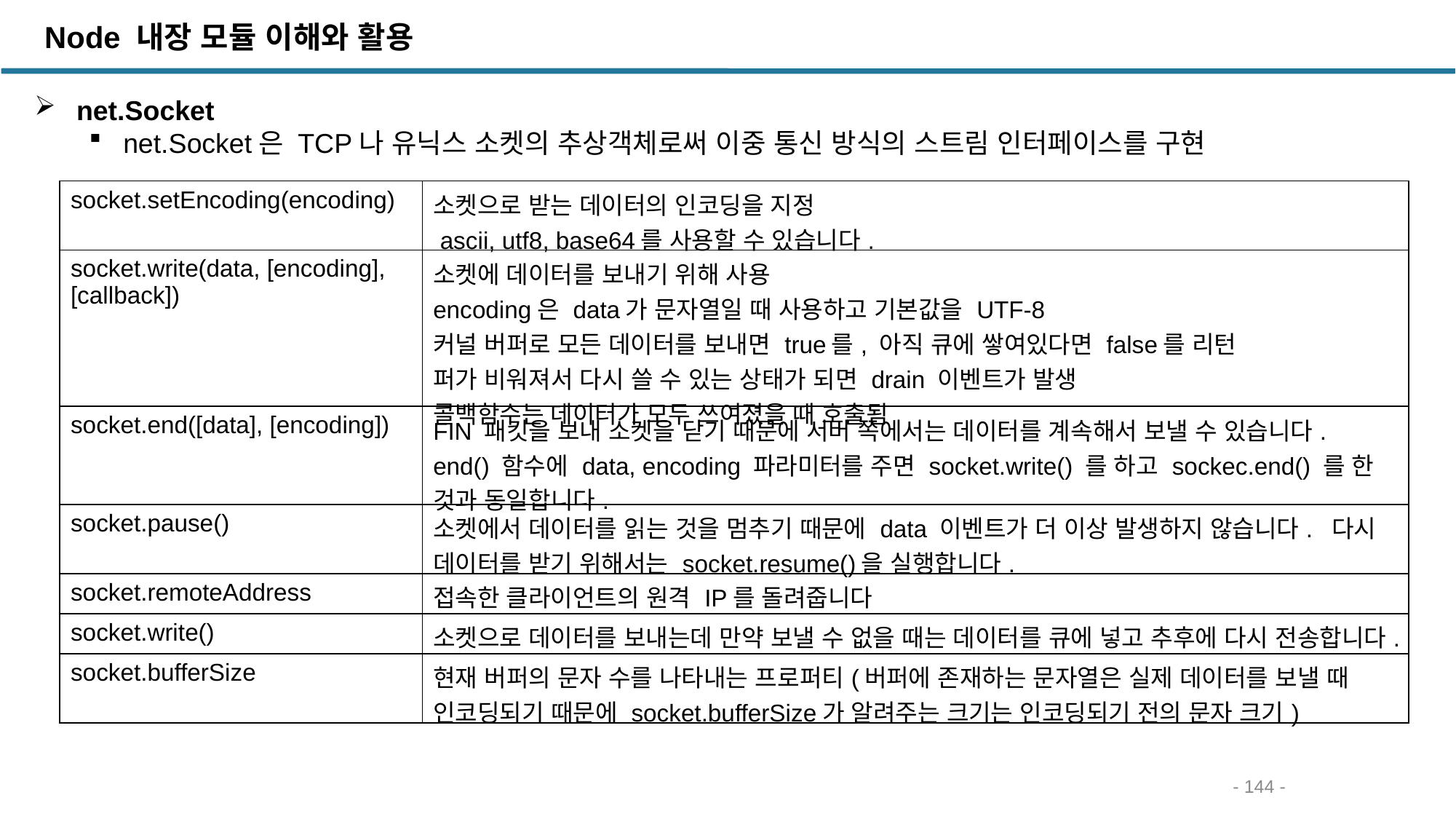

Node 내장 모듈 이해와 활용
 net.Socket
net.Socket은 TCP나 유닉스 소켓의 추상객체로써 이중 통신 방식의 스트림 인터페이스를 구현
| socket.setEncoding(encoding) | 소켓으로 받는 데이터의 인코딩을 지정 ascii, utf8, base64를 사용할 수 있습니다. |
| --- | --- |
| socket.write(data, [encoding], [callback]) | 소켓에 데이터를 보내기 위해 사용 encoding은 data가 문자열일 때 사용하고 기본값을 UTF-8 커널 버퍼로 모든 데이터를 보내면 true를, 아직 큐에 쌓여있다면 false를 리턴 퍼가 비워져서 다시 쓸 수 있는 상태가 되면 drain 이벤트가 발생 콜백함수는 데이터가 모두 쓰여졌을 때 호출됨 |
| socket.end([data], [encoding]) | FIN 패킷을 보내 소켓을 닫기 때문에 서버 쪽에서는 데이터를 계속해서 보낼 수 있습니다. end() 함수에 data, encoding 파라미터를 주면 socket.write() 를 하고 sockec.end() 를 한 것과 동일합니다. |
| socket.pause() | 소켓에서 데이터를 읽는 것을 멈추기 때문에 data 이벤트가 더 이상 발생하지 않습니다. 다시 데이터를 받기 위해서는 socket.resume()을 실행합니다. |
| socket.remoteAddress | 접속한 클라이언트의 원격 IP를 돌려줍니다 |
| socket.write() | 소켓으로 데이터를 보내는데 만약 보낼 수 없을 때는 데이터를 큐에 넣고 추후에 다시 전송합니다. |
| socket.bufferSize | 현재 버퍼의 문자 수를 나타내는 프로퍼티(버퍼에 존재하는 문자열은 실제 데이터를 보낼 때 인코딩되기 때문에 socket.bufferSize가 알려주는 크기는 인코딩되기 전의 문자 크기) |
- 144 -